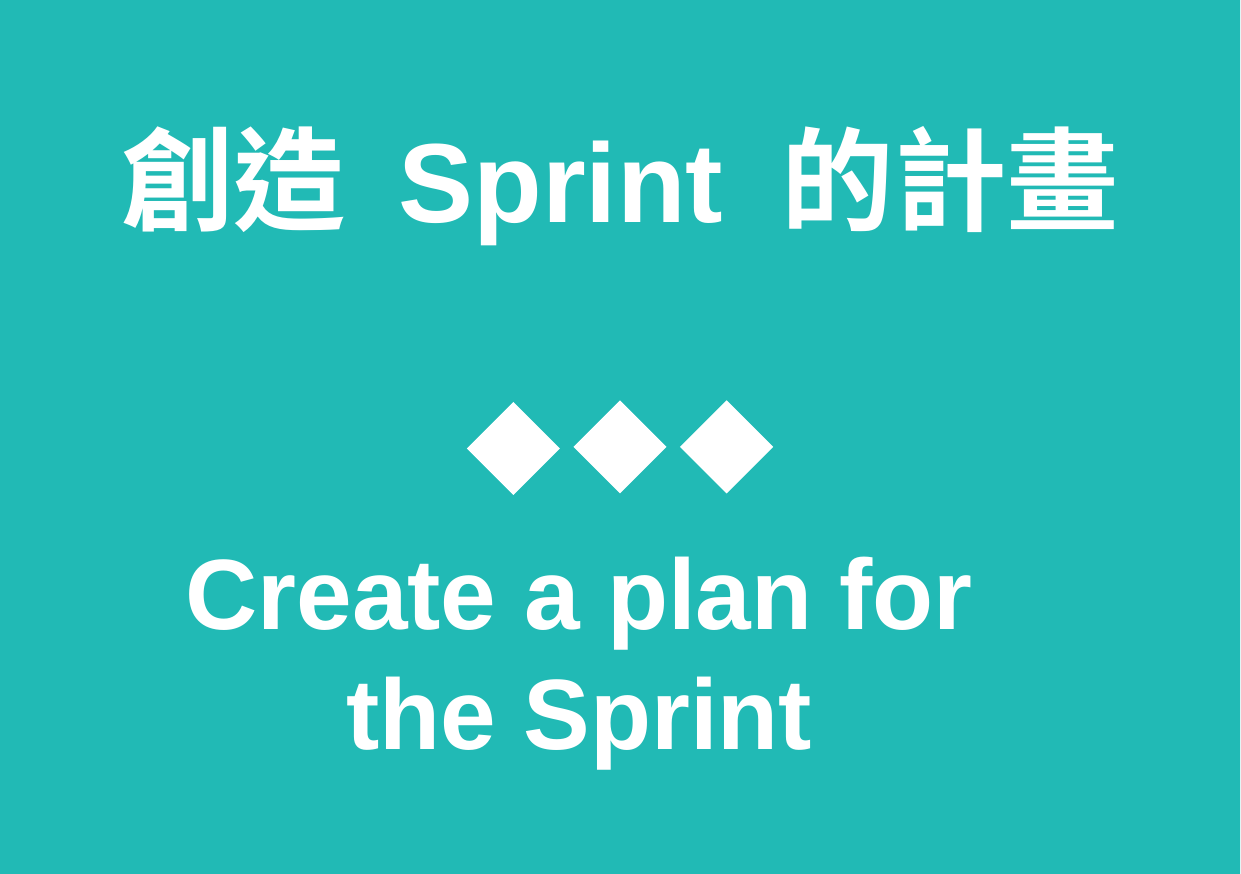

創造 Sprint 的計畫

Create a plan for the Sprint